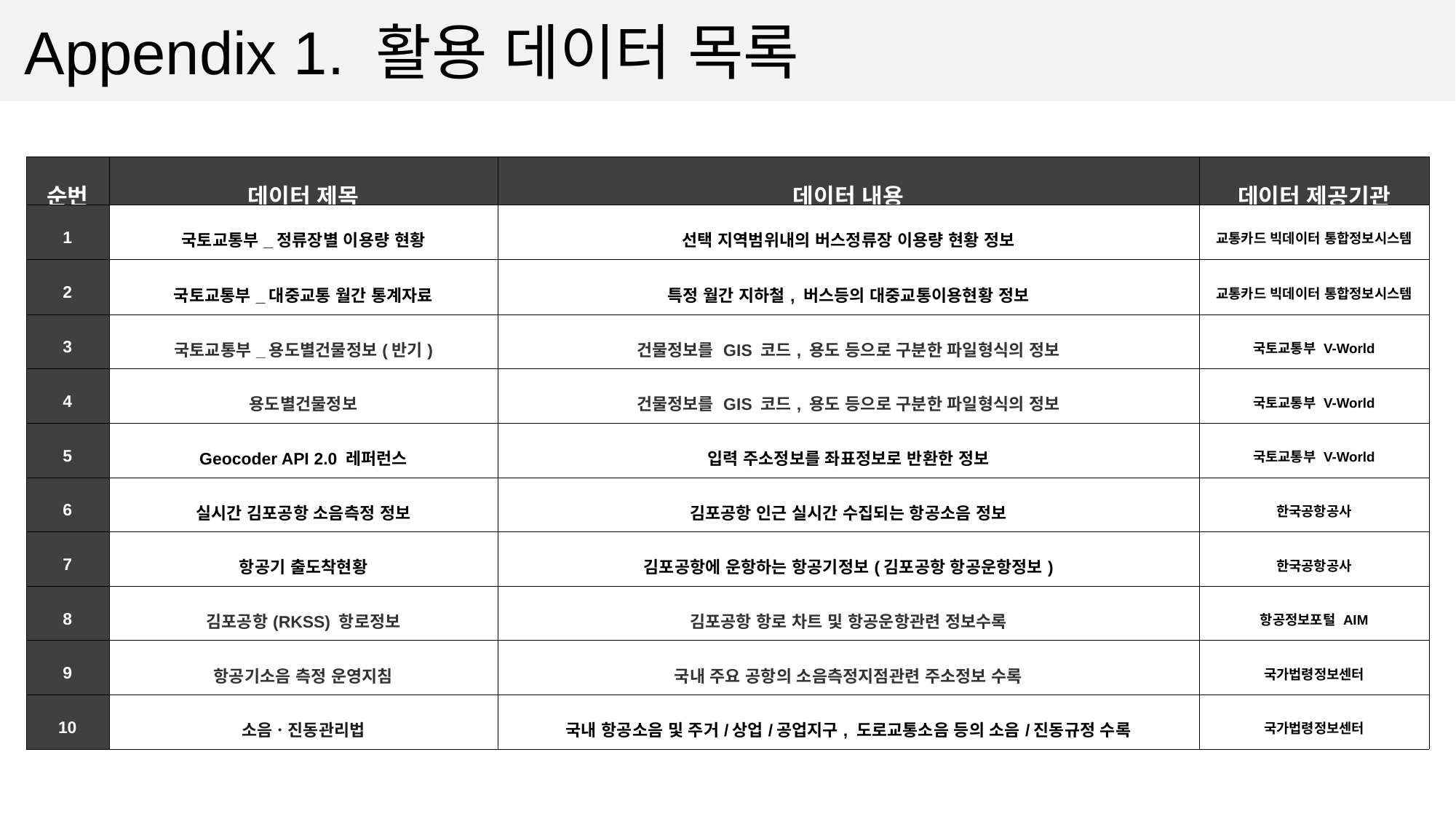

Appendix 1. 활용 데이터 목록
| 순번 | 데이터 제목 | 데이터 내용 | 데이터 제공기관 |
| --- | --- | --- | --- |
| 1 | 국토교통부\_정류장별 이용량 현황 | 선택 지역범위내의 버스정류장 이용량 현황 정보 | 교통카드 빅데이터 통합정보시스템 |
| 2 | 국토교통부\_대중교통 월간 통계자료 | 특정 월간 지하철, 버스등의 대중교통이용현황 정보 | 교통카드 빅데이터 통합정보시스템 |
| 3 | 국토교통부\_용도별건물정보(반기) | 건물정보를 GIS 코드, 용도 등으로 구분한 파일형식의 정보 | 국토교통부 V-World |
| 4 | 용도별건물정보 | 건물정보를 GIS 코드, 용도 등으로 구분한 파일형식의 정보 | 국토교통부 V-World |
| 5 | Geocoder API 2.0 레퍼런스 | 입력 주소정보를 좌표정보로 반환한 정보 | 국토교통부 V-World |
| 6 | 실시간 김포공항 소음측정 정보 | 김포공항 인근 실시간 수집되는 항공소음 정보 | 한국공항공사 |
| 7 | 항공기 출도착현황 | 김포공항에 운항하는 항공기정보(김포공항 항공운항정보) | 한국공항공사 |
| 8 | 김포공항(RKSS) 항로정보 | 김포공항 항로 차트 및 항공운항관련 정보수록 | 항공정보포털 AIM |
| 9 | 항공기소음 측정 운영지침 | 국내 주요 공항의 소음측정지점관련 주소정보 수록 | 국가법령정보센터 |
| 10 | 소음ㆍ진동관리법 | 국내 항공소음 및 주거/상업/공업지구, 도로교통소음 등의 소음/진동규정 수록 | 국가법령정보센터 |